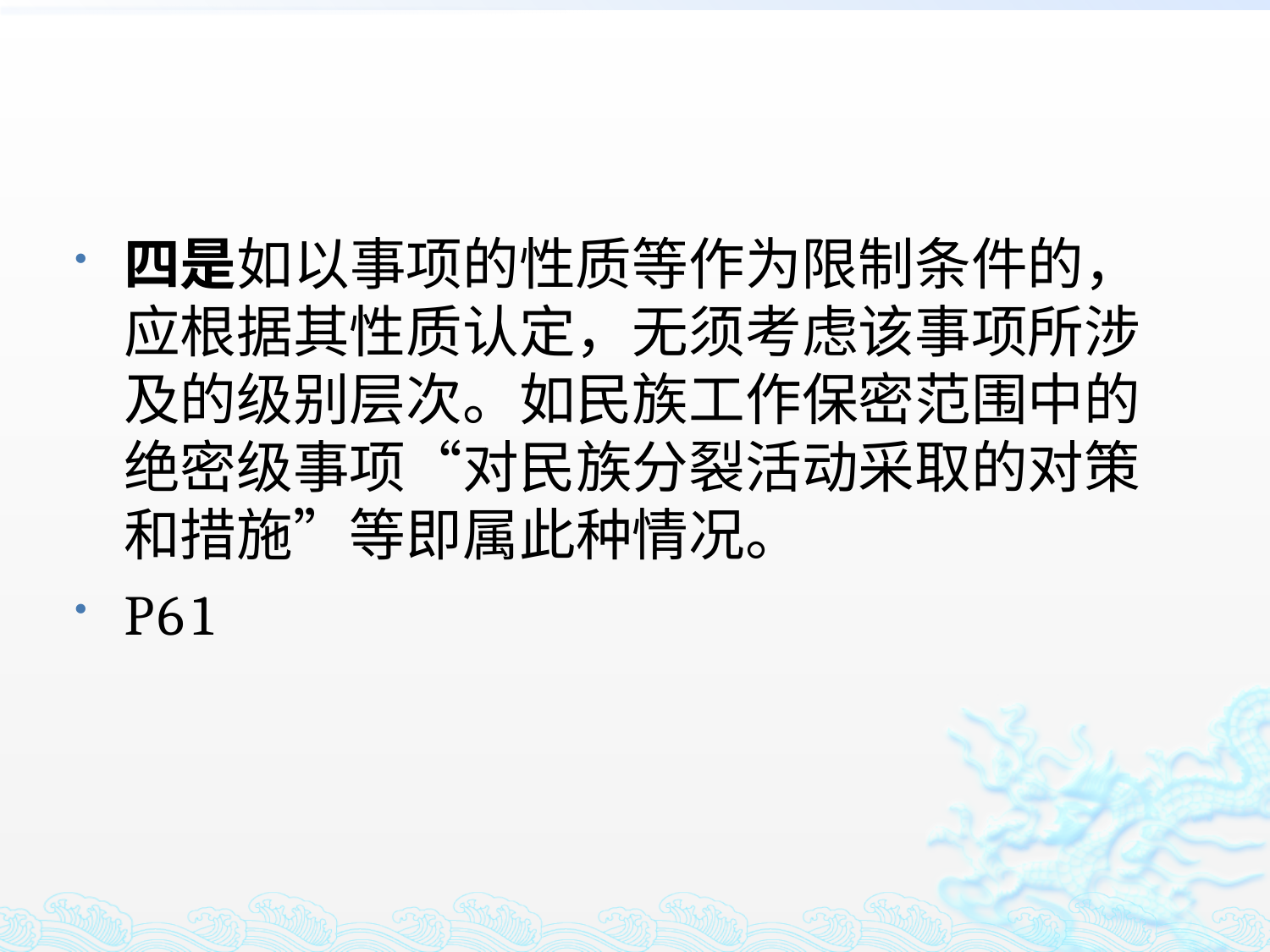

#
四是如以事项的性质等作为限制条件的，应根据其性质认定，无须考虑该事项所涉及的级别层次。如民族工作保密范围中的绝密级事项“对民族分裂活动采取的对策和措施”等即属此种情况。
P61